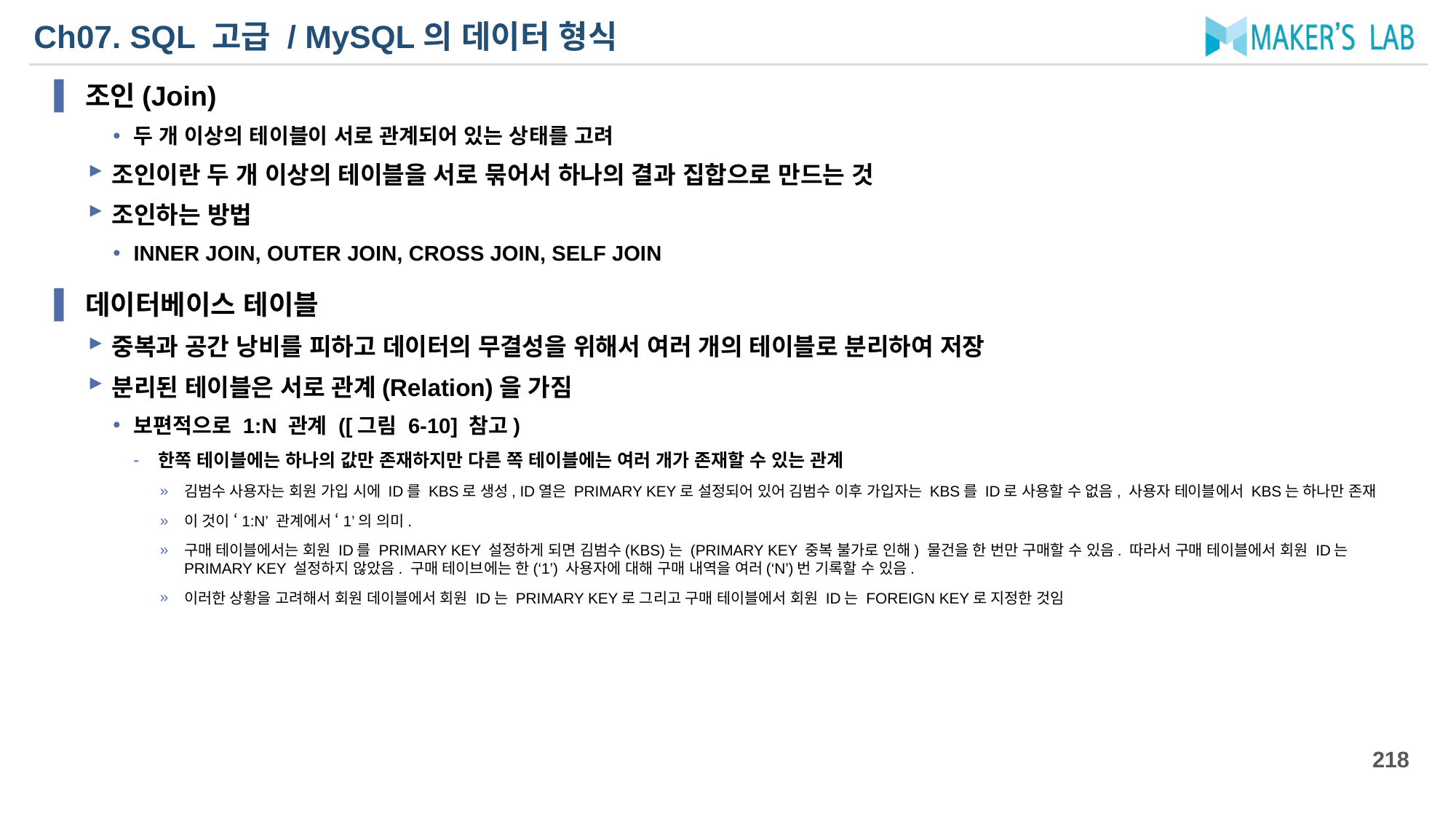

# Ch07. SQL 고급 / MySQL의 데이터 형식
조인(Join)
두 개 이상의 테이블이 서로 관계되어 있는 상태를 고려
조인이란 두 개 이상의 테이블을 서로 묶어서 하나의 결과 집합으로 만드는 것
조인하는 방법
INNER JOIN, OUTER JOIN, CROSS JOIN, SELF JOIN
데이터베이스 테이블
중복과 공간 낭비를 피하고 데이터의 무결성을 위해서 여러 개의 테이블로 분리하여 저장
분리된 테이블은 서로 관계(Relation)을 가짐
보편적으로 1:N 관계 ([그림 6-10] 참고)
한쪽 테이블에는 하나의 값만 존재하지만 다른 쪽 테이블에는 여러 개가 존재할 수 있는 관계
김범수 사용자는 회원 가입 시에 ID를 KBS로 생성, ID열은 PRIMARY KEY로 설정되어 있어 김범수 이후 가입자는 KBS를 ID로 사용할 수 없음, 사용자 테이블에서 KBS는 하나만 존재
이 것이 ‘1:N’ 관계에서 ‘1’의 의미.
구매 테이블에서는 회원 ID를 PRIMARY KEY 설정하게 되면 김범수(KBS)는 (PRIMARY KEY 중복 불가로 인해) 물건을 한 번만 구매할 수 있음. 따라서 구매 테이블에서 회원 ID는 PRIMARY KEY 설정하지 않았음. 구매 테이브에는 한(‘1’) 사용자에 대해 구매 내역을 여러(‘N’)번 기록할 수 있음.
이러한 상황을 고려해서 회원 데이블에서 회원 ID는 PRIMARY KEY로 그리고 구매 테이블에서 회원 ID는 FOREIGN KEY로 지정한 것임
218